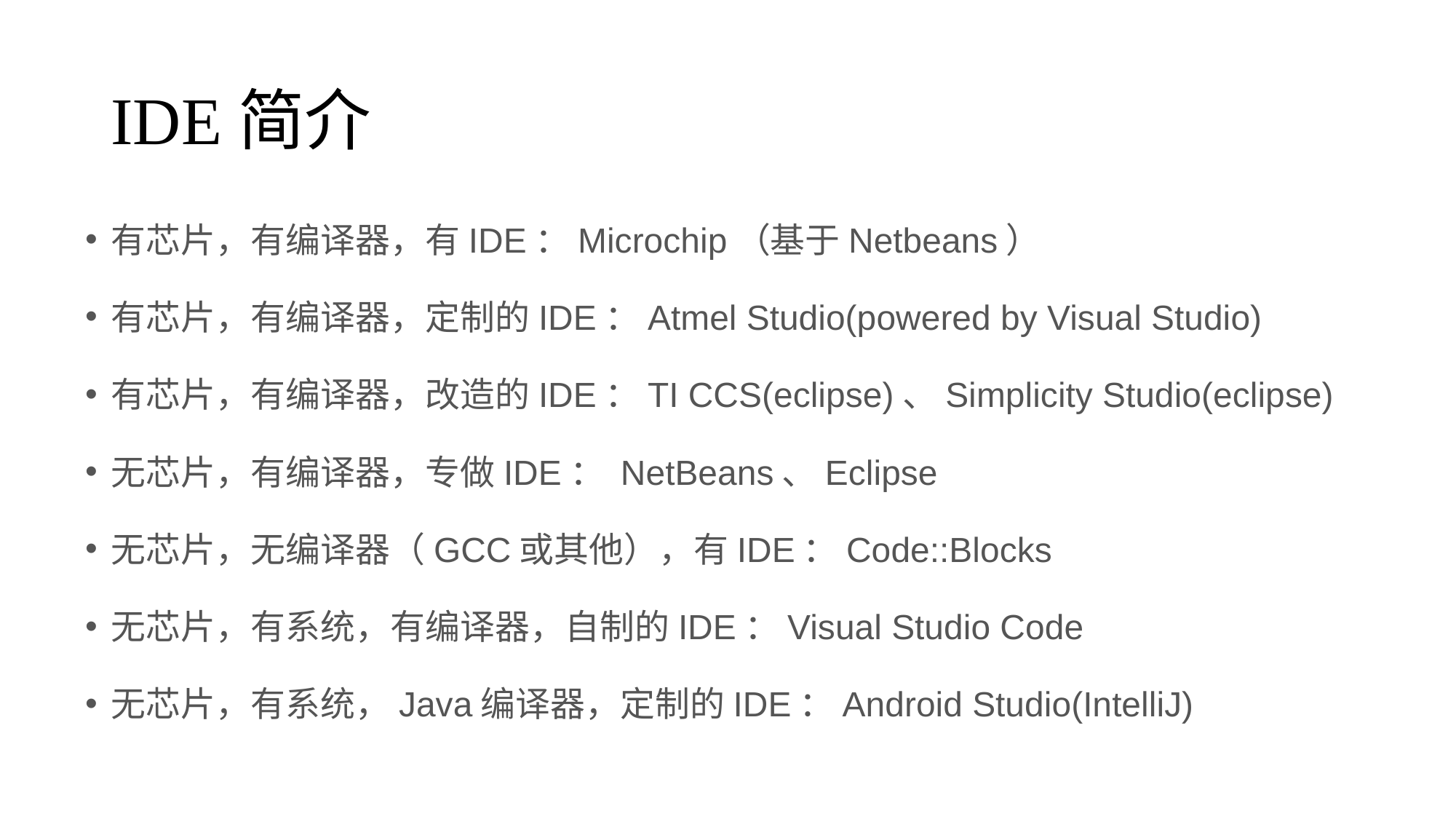

# IDE简介
有芯片，有编译器，有IDE：Microchip（基于Netbeans）
有芯片，有编译器，定制的IDE：Atmel Studio(powered by Visual Studio)
有芯片，有编译器，改造的IDE：TI CCS(eclipse)、Simplicity Studio(eclipse)
无芯片，有编译器，专做IDE： NetBeans、Eclipse
无芯片，无编译器（GCC或其他），有IDE：Code::Blocks
无芯片，有系统，有编译器，自制的IDE：Visual Studio Code
无芯片，有系统，Java编译器，定制的IDE：Android Studio(IntelliJ)